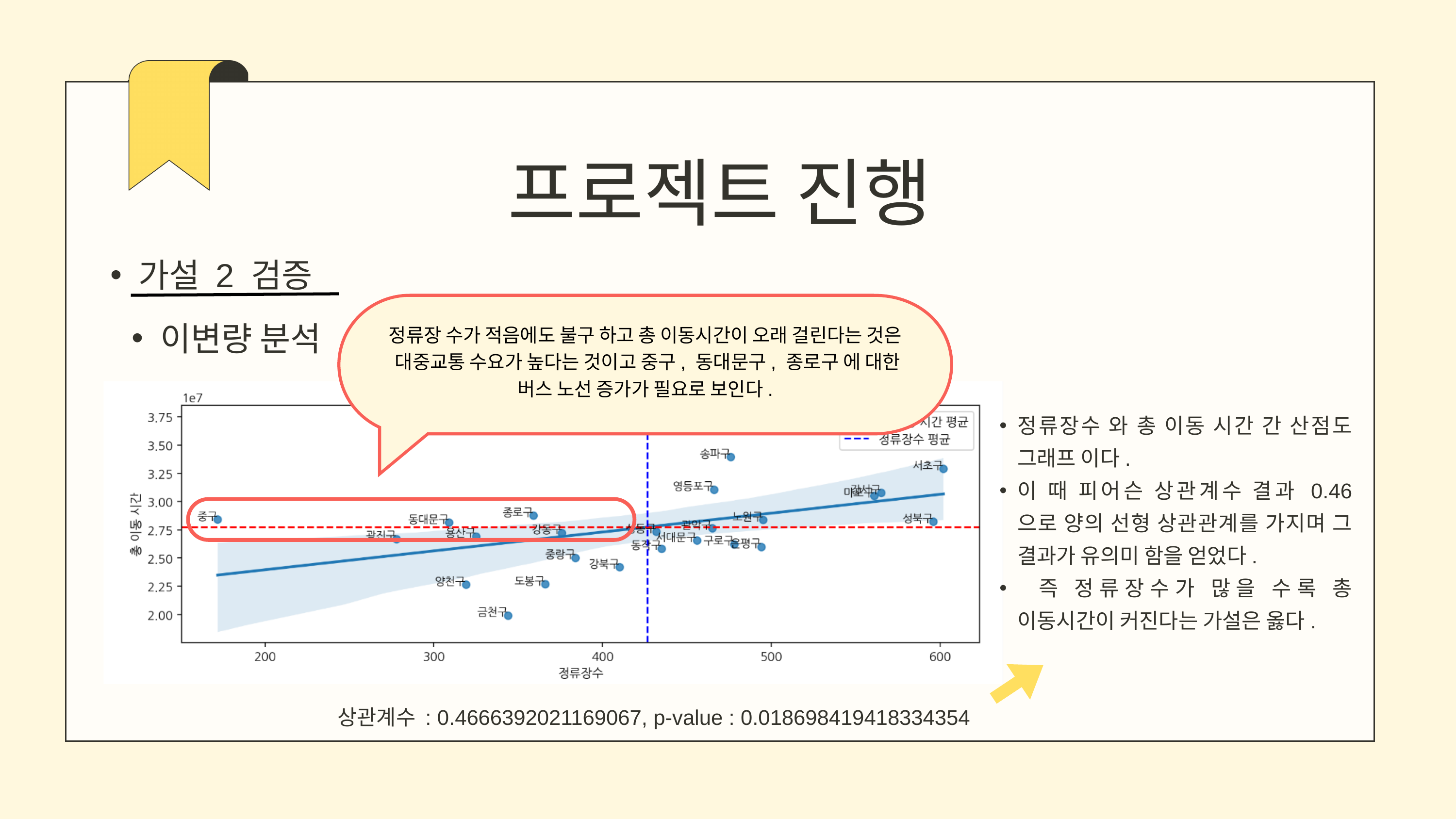

프로젝트 진행
가설 2 검증

정류장 수가 적음에도 불구 하고 총 이동시간이 오래 걸린다는 것은
 대중교통 수요가 높다는 것이고 중구, 동대문구, 종로구 에 대한
버스 노선 증가가 필요로 보인다.

이변량 분석

정류장수 와 총 이동 시간 간 산점도 그래프 이다.
이 때 피어슨 상관계수 결과 0.46 으로 양의 선형 상관관계를 가지며 그 결과가 유의미 함을 얻었다.
 즉 정류장수가 많을 수록 총 이동시간이 커진다는 가설은 옳다.

상관계수 : 0.4666392021169067, p-value : 0.018698419418334354